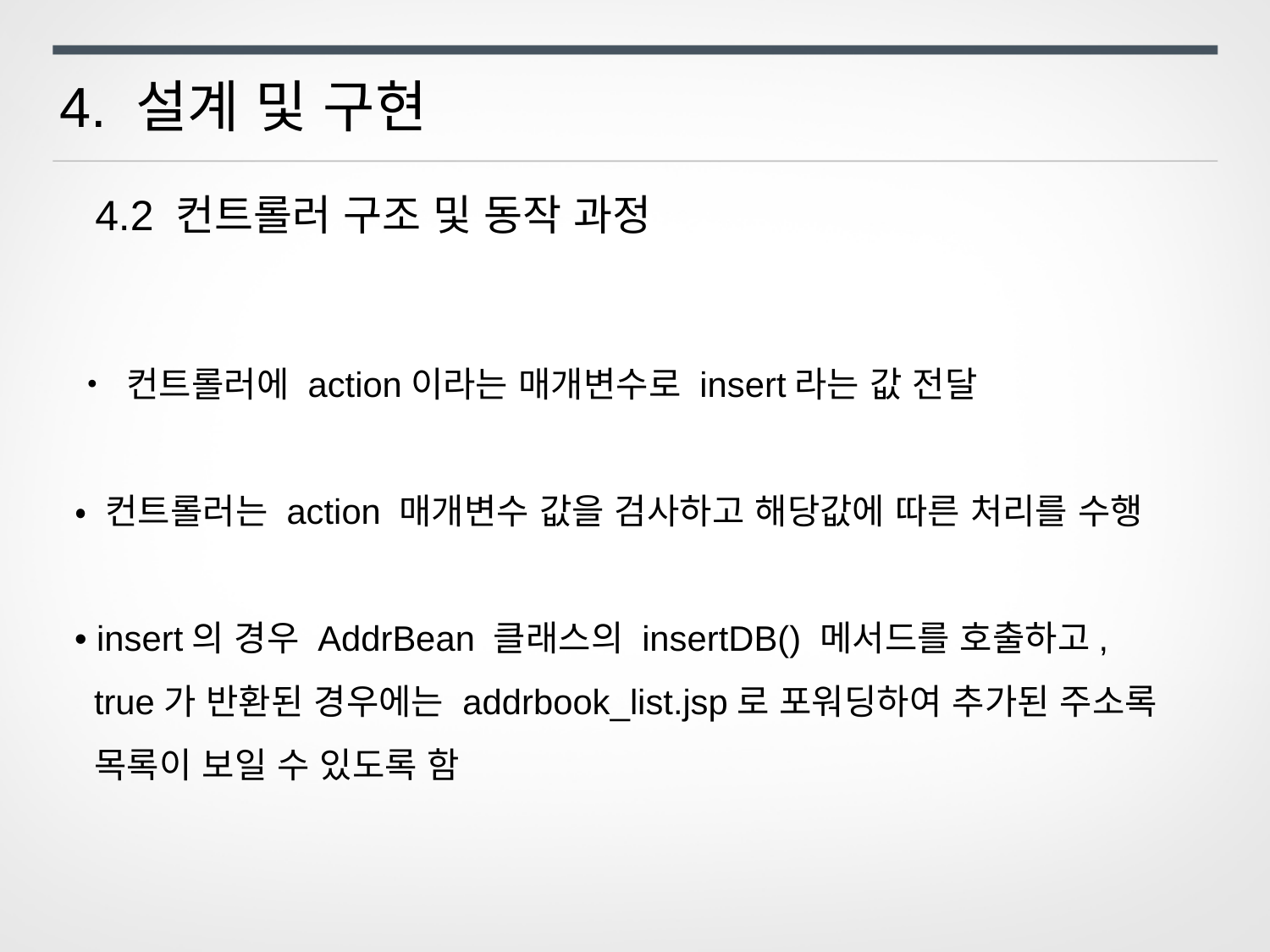

4. 설계 및 구현
4.2 컨트롤러 구조 및 동작 과정
• 컨트롤러에 action이라는 매개변수로 insert라는 값 전달

• 컨트롤러는 action 매개변수 값을 검사하고 해당값에 따른 처리를 수행

• insert의 경우 AddrBean 클래스의 insertDB() 메서드를 호출하고,
  true가 반환된 경우에는 addrbook_list.jsp로 포워딩하여 추가된 주소록
  목록이 보일 수 있도록 함